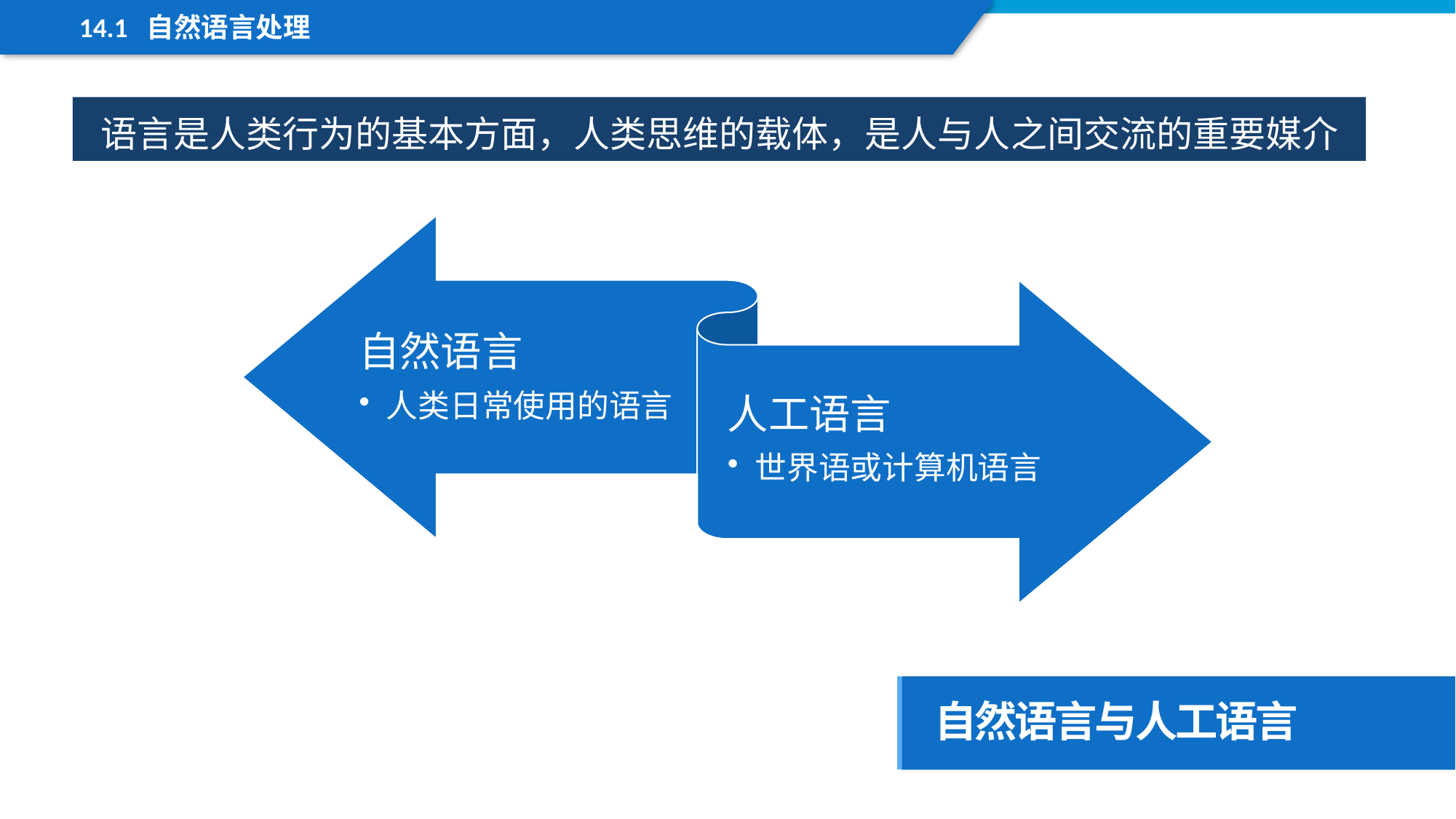

14.1  自然语言处理
自然语言
人类日常使用的语言
人工语言
世界语或计算机语言
语言是人类行为的基本方面，人类思维的载体，是人与人之间交流的重要媒介
自然语言与人工语言